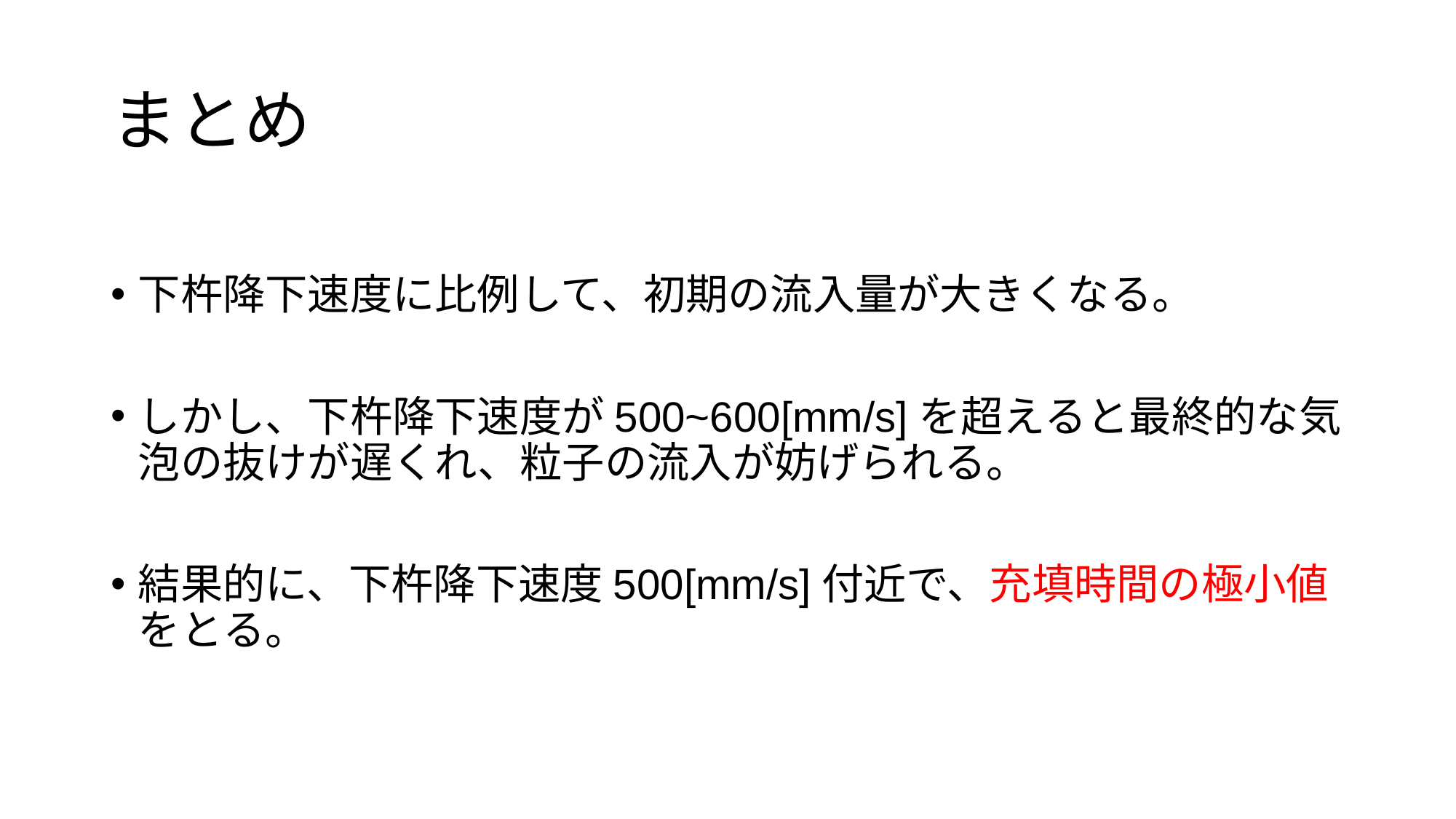

# まとめ

下杵降下速度に比例して、初期の流入量が大きくなる。

しかし、下杵降下速度が500~600[mm/s]を超えると最終的な気泡の抜けが遅くれ、粒子の流入が妨げられる。

結果的に、下杵降下速度500[mm/s]付近で、充填時間の極小値をとる。